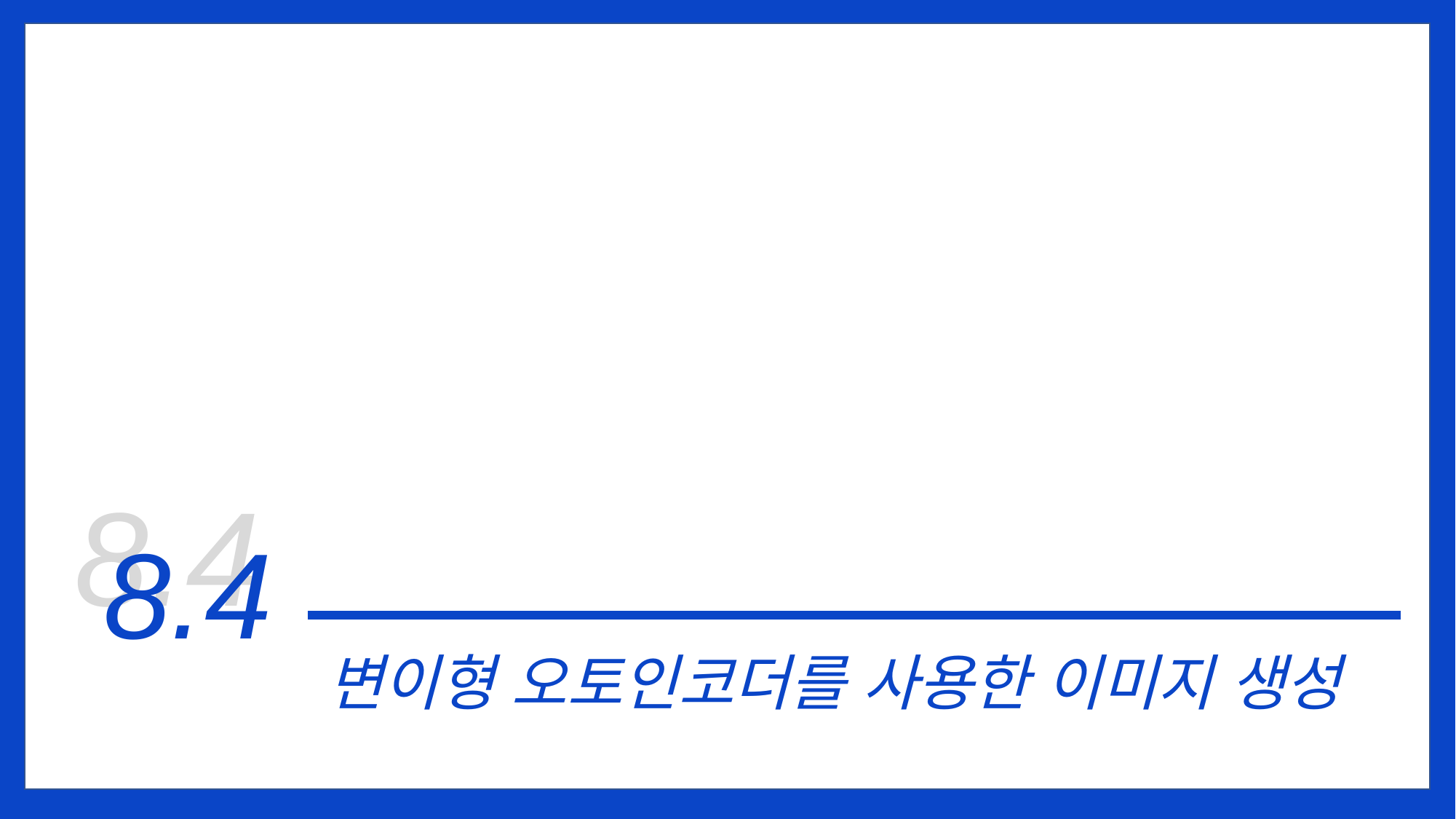

8.4
8.4
변이형 오토인코더를 사용한 이미지 생성